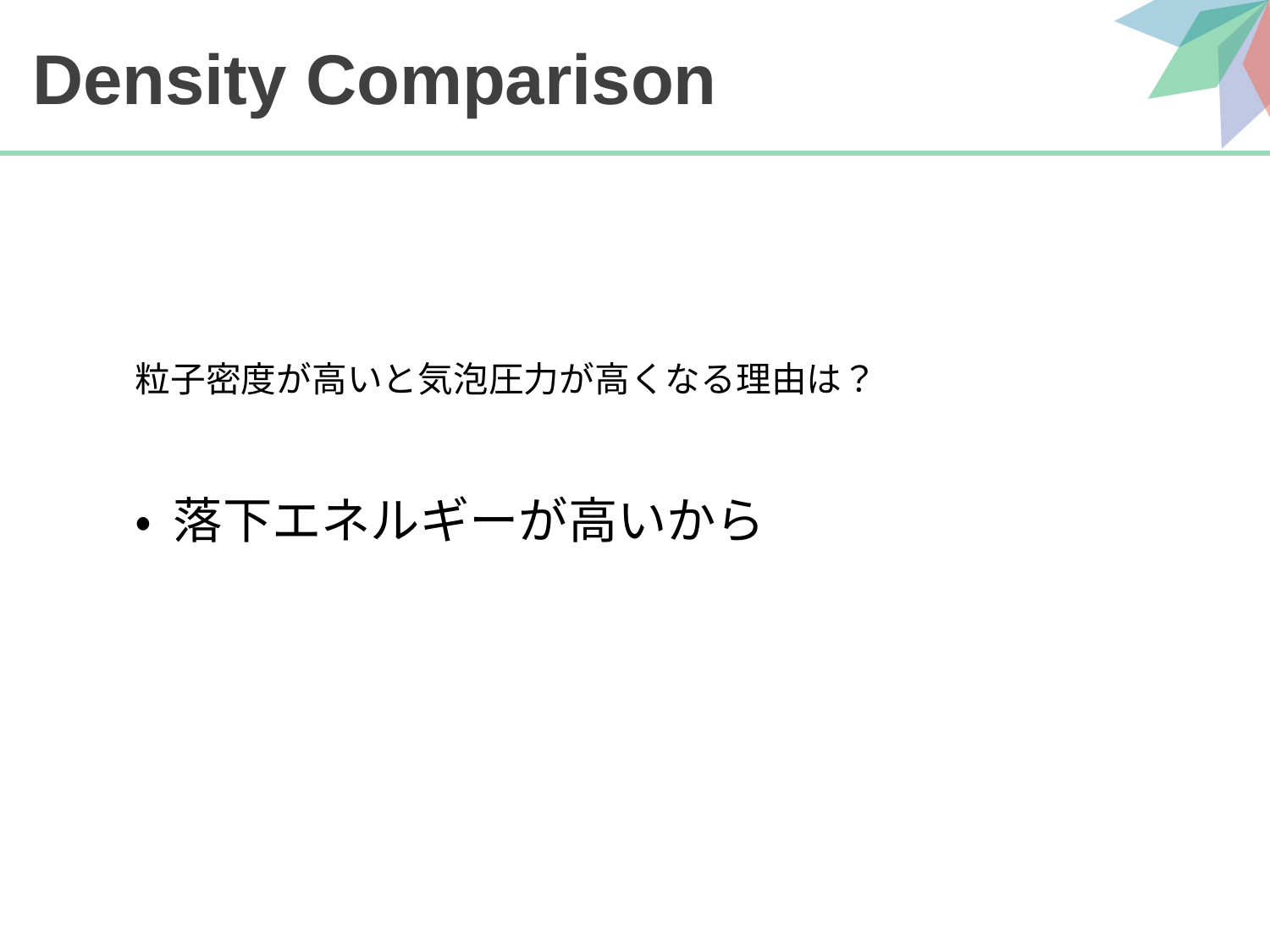

# Density Comparison

粒子密度が高いと気泡圧力が高くなる理由は？
・  落下エネルギーが高いから